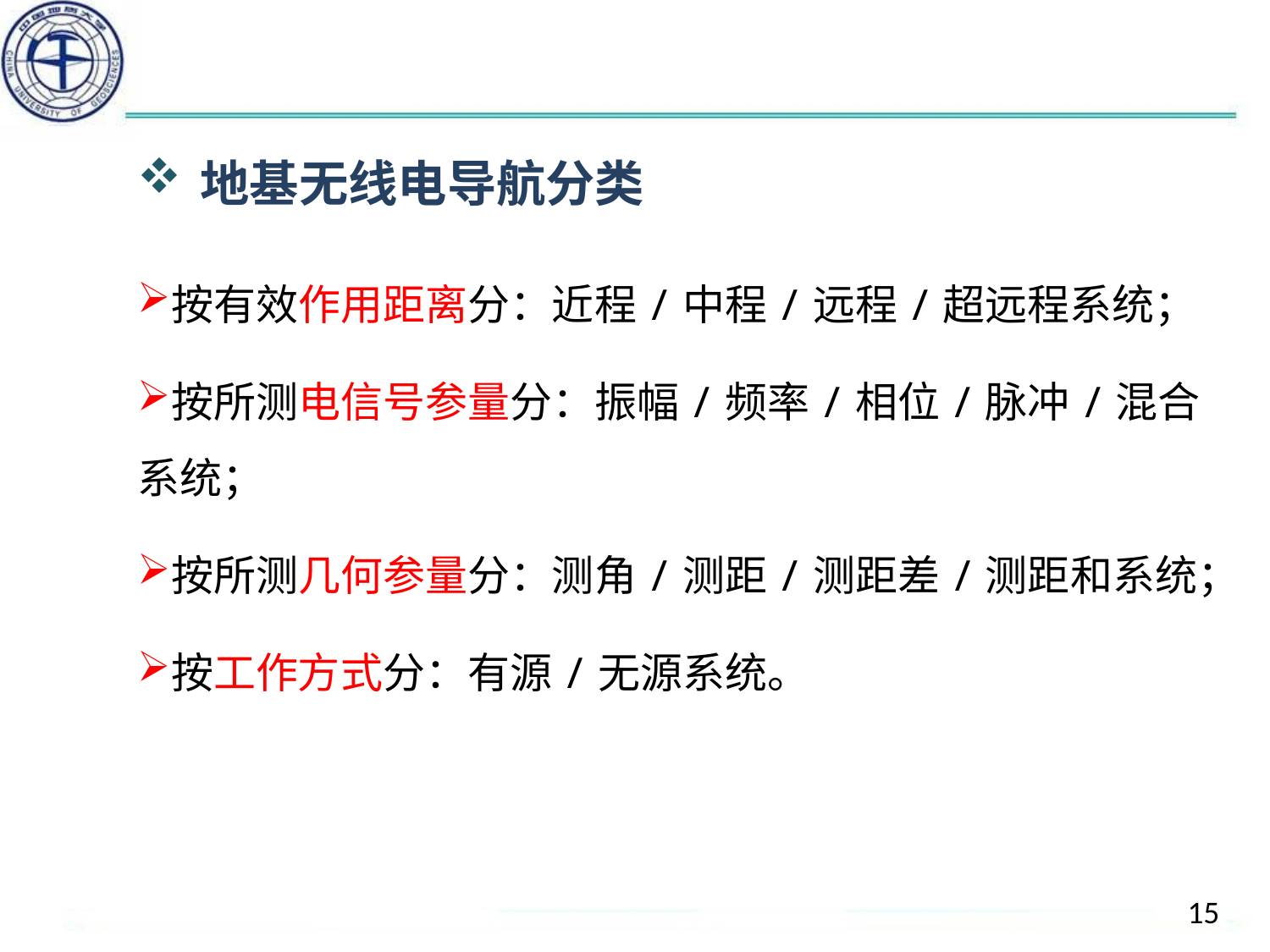

#
地基无线电导航分类
按有效作用距离分：近程/中程/远程/超远程系统；
按所测电信号参量分：振幅/频率/相位/脉冲/混合系统；
按所测几何参量分：测角/测距/测距差/测距和系统；
按工作方式分：有源/无源系统。
15